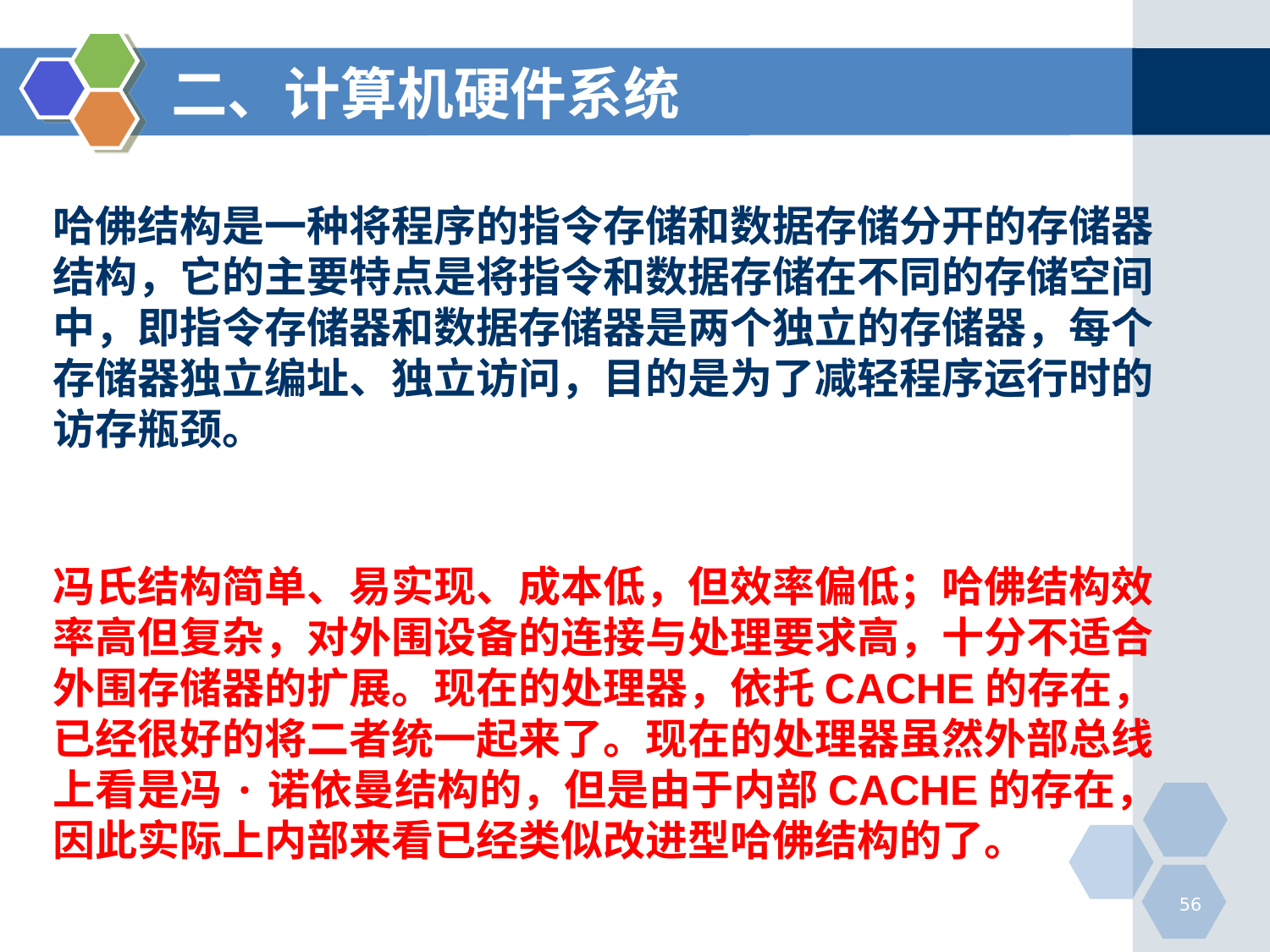

二、计算机硬件系统
哈佛结构是一种将程序的指令存储和数据存储分开的存储器结构，它的主要特点是将指令和数据存储在不同的存储空间中，即指令存储器和数据存储器是两个独立的存储器，每个存储器独立编址、独立访问，目的是为了减轻程序运行时的访存瓶颈。
冯氏结构简单、易实现、成本低，但效率偏低；哈佛结构效率高但复杂，对外围设备的连接与处理要求高，十分不适合外围存储器的扩展。现在的处理器，依托CACHE的存在，已经很好的将二者统一起来了。现在的处理器虽然外部总线上看是冯·诺依曼结构的，但是由于内部CACHE的存在，因此实际上内部来看已经类似改进型哈佛结构的了。
56